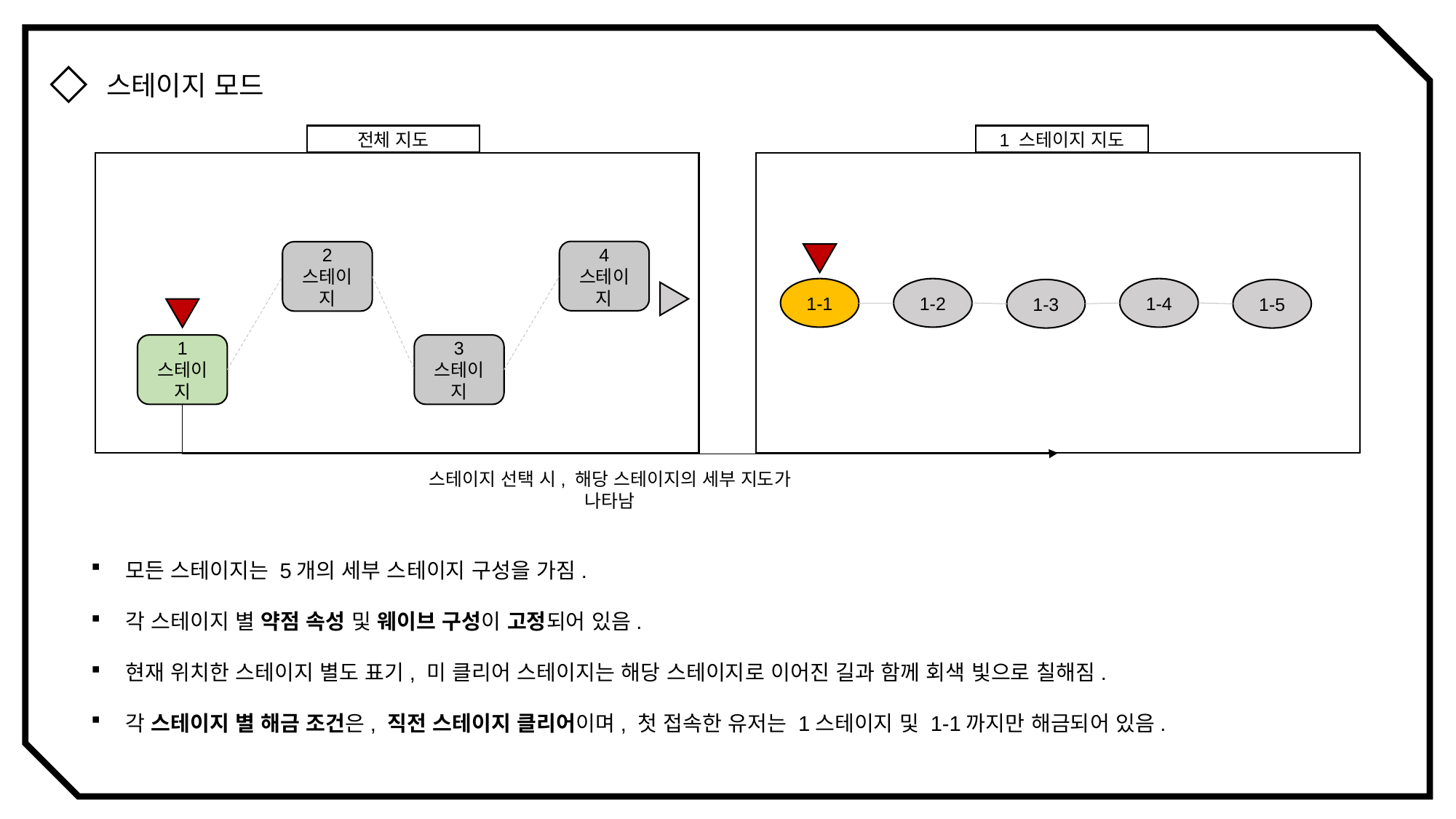

스테이지 모드

전체 지도
1 스테이지 지도

4 스테이지
2 스테이지

1-1
1-2
1-4
1-3
1-5

1 스테이지
3 스테이지
스테이지 선택 시, 해당 스테이지의 세부 지도가 나타남
모든 스테이지는 5개의 세부 스테이지 구성을 가짐.
각 스테이지 별 약점 속성 및 웨이브 구성이 고정되어 있음.
현재 위치한 스테이지 별도 표기, 미 클리어 스테이지는 해당 스테이지로 이어진 길과 함께 회색 빛으로 칠해짐.
각 스테이지 별 해금 조건은, 직전 스테이지 클리어이며, 첫 접속한 유저는 1스테이지 및 1-1까지만 해금되어 있음.